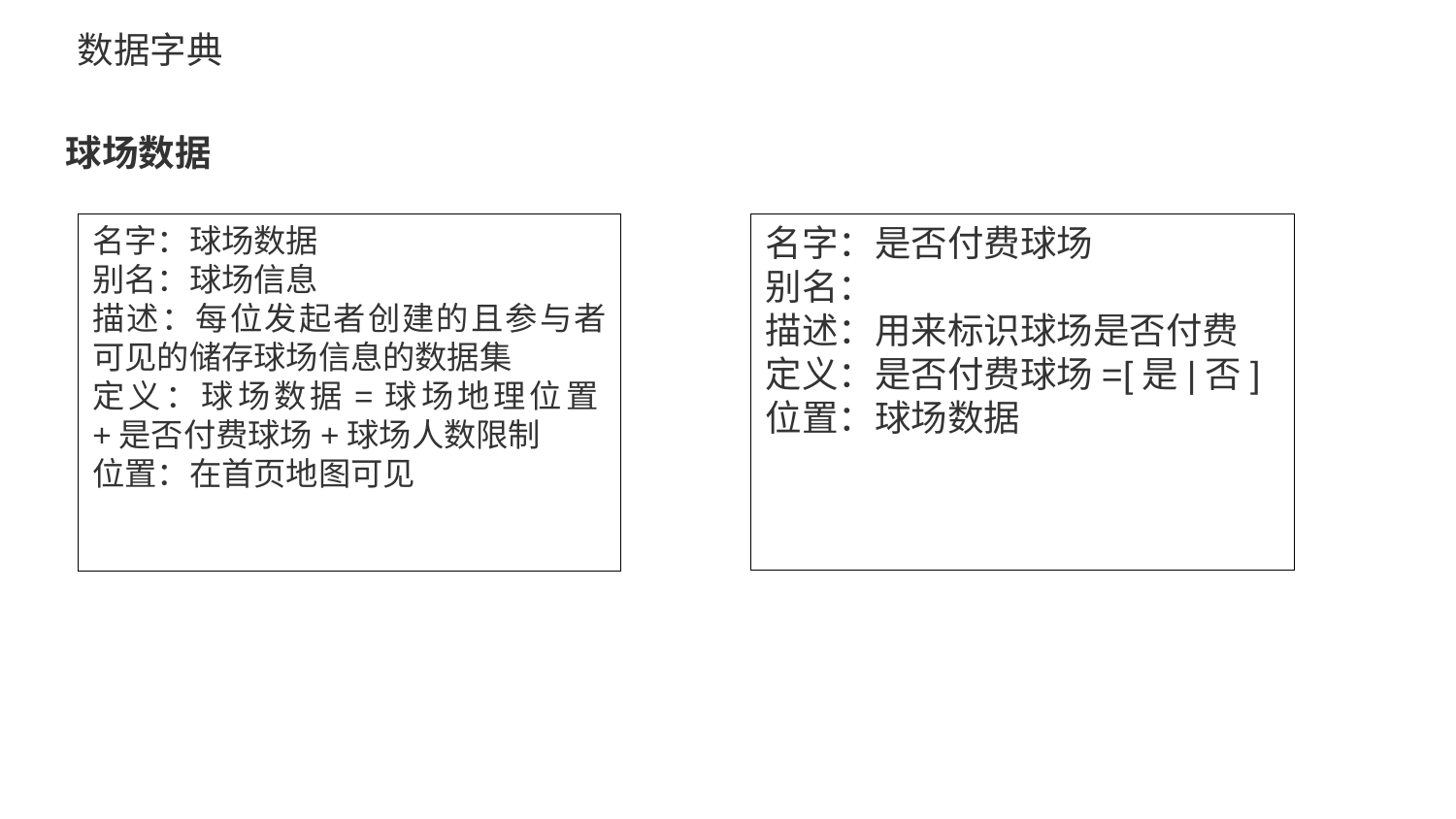

数据字典
球场数据

名字：球场数据
别名：球场信息
描述：每位发起者创建的且参与者可见的储存球场信息的数据集
定义：球场数据=球场地理位置+是否付费球场+球场人数限制
位置：在首页地图可见
名字：是否付费球场
别名：
描述：用来标识球场是否付费
定义：是否付费球场=[是|否]
位置：球场数据